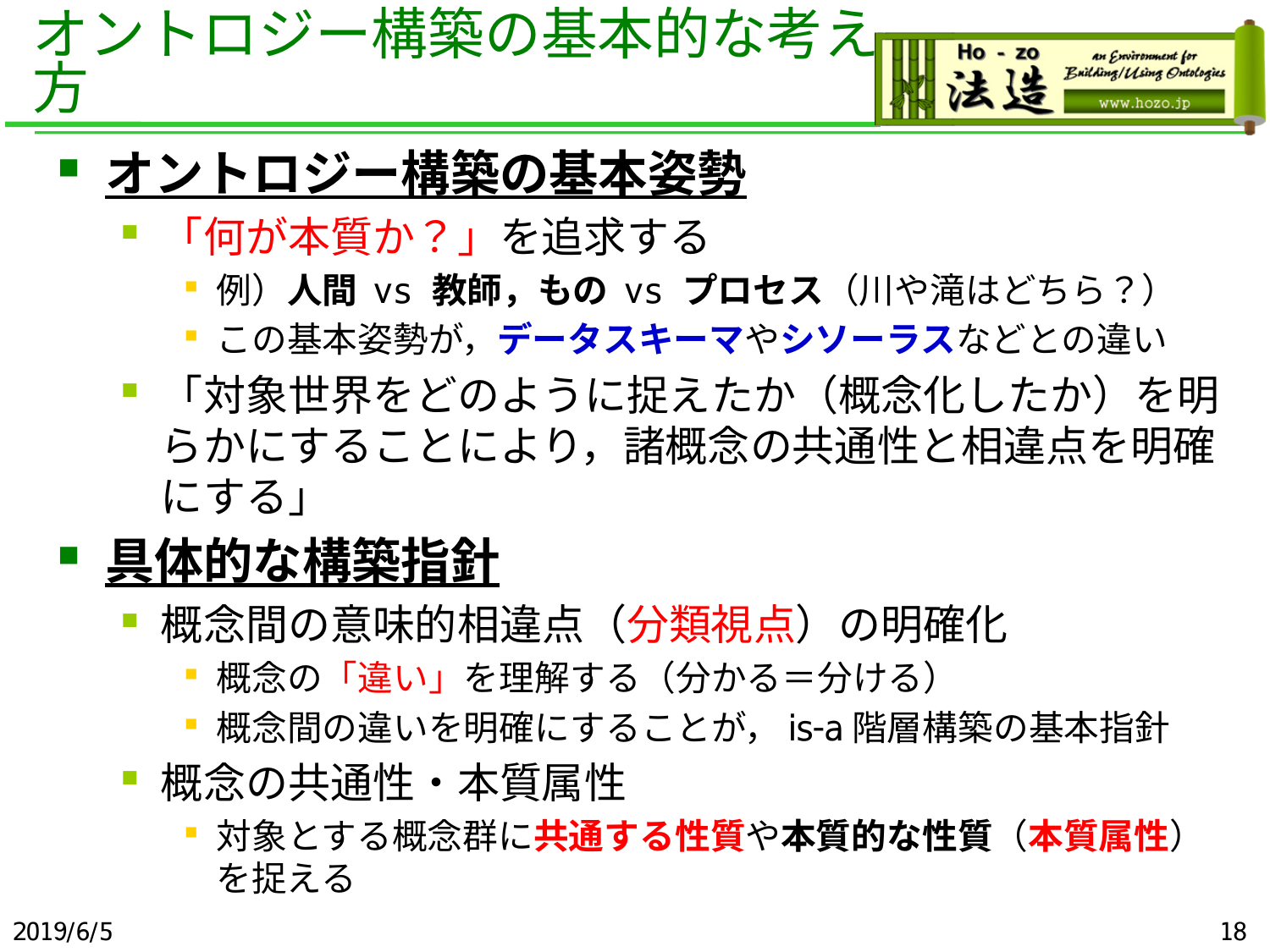

# オントロジー構築の基本的な考え方
オントロジー構築の基本姿勢
「何が本質か？」を追求する
例）人間 vs 教師，もの vs プロセス（川や滝はどちら？）
この基本姿勢が，データスキーマやシソーラスなどとの違い
「対象世界をどのように捉えたか（概念化したか）を明らかにすることにより，諸概念の共通性と相違点を明確にする」
具体的な構築指針
概念間の意味的相違点（分類視点）の明確化
概念の「違い」を理解する（分かる＝分ける）
概念間の違いを明確にすることが，is-a階層構築の基本指針
概念の共通性・本質属性
対象とする概念群に共通する性質や本質的な性質（本質属性）を捉える
2019/6/5
18